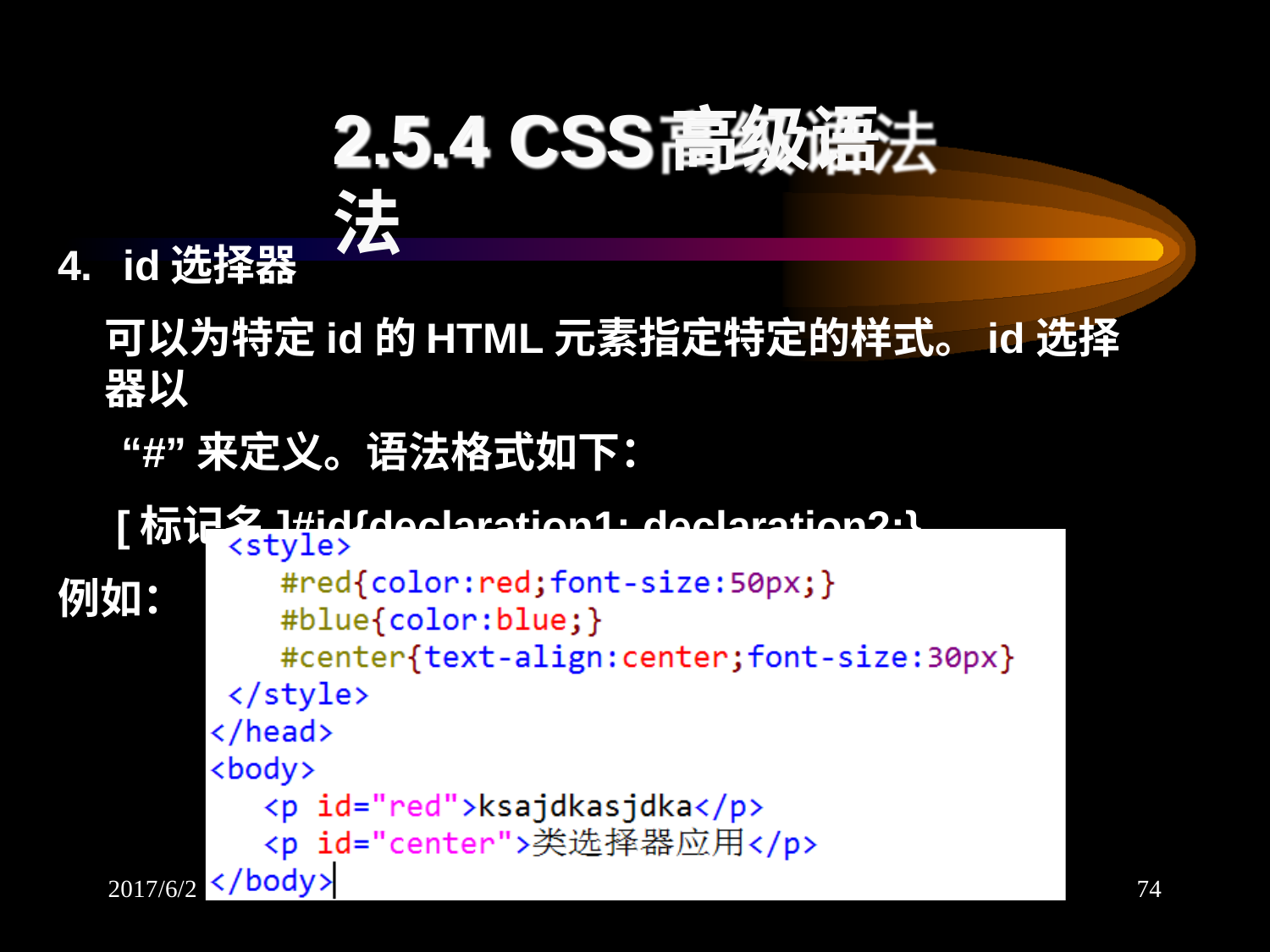

# 2.5.4 CSS高级语法

4.	id选择器
可以为特定id的HTML元素指定特定的样式。id选择器以
“#”来定义。语法格式如下：
[标记名]#id{declaration1; declaration2;}
例如：

2017/6/2
74